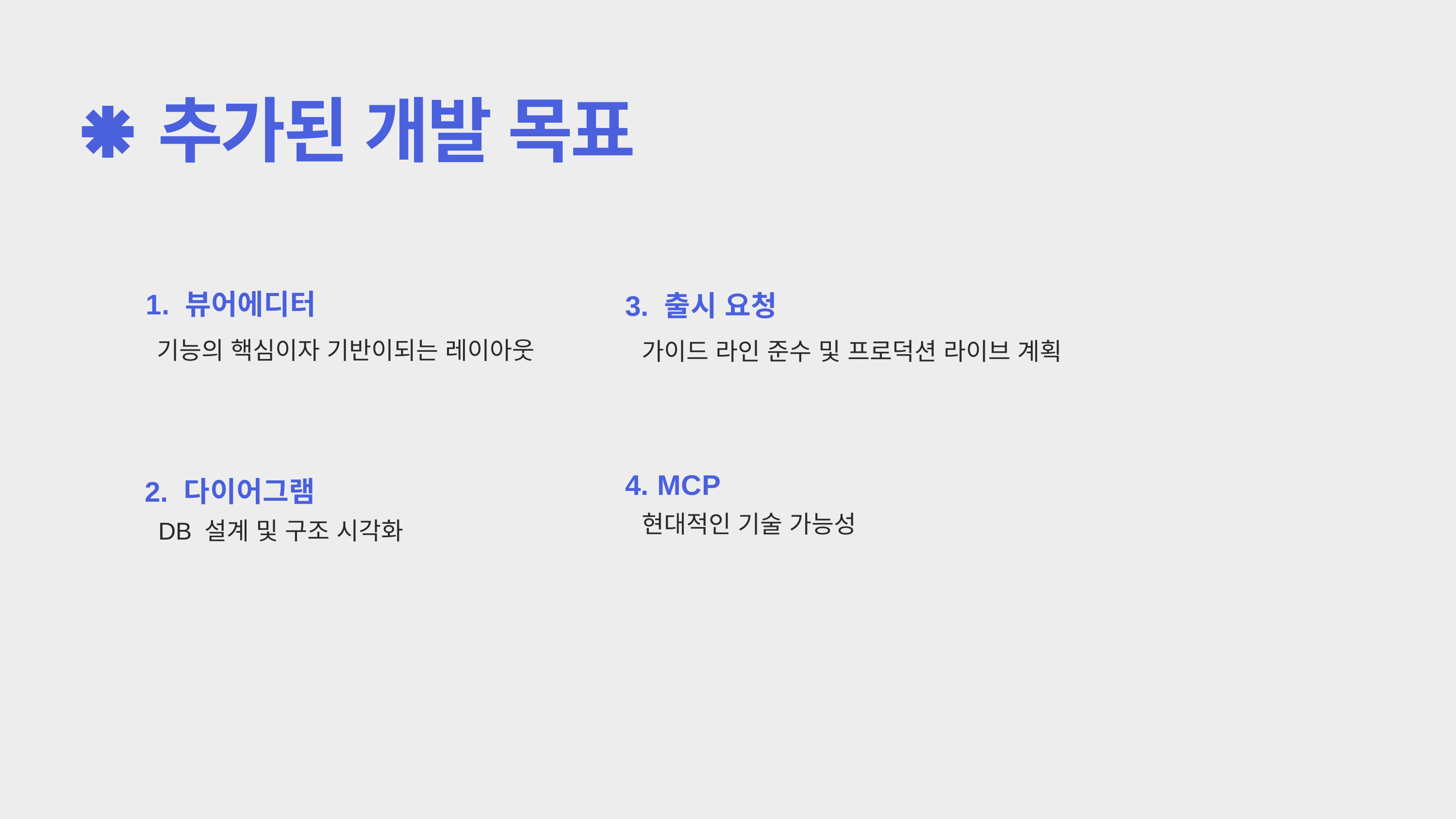

추가된 개발 목표

1. 뷰어에디터
 기능의 핵심이자 기반이되는 레이아웃
3. 출시 요청
  가이드 라인 준수 및 프로덕션 라이브 계획
4. MCP
  현대적인 기술 가능성
2. 다이어그램
  DB 설계 및 구조 시각화